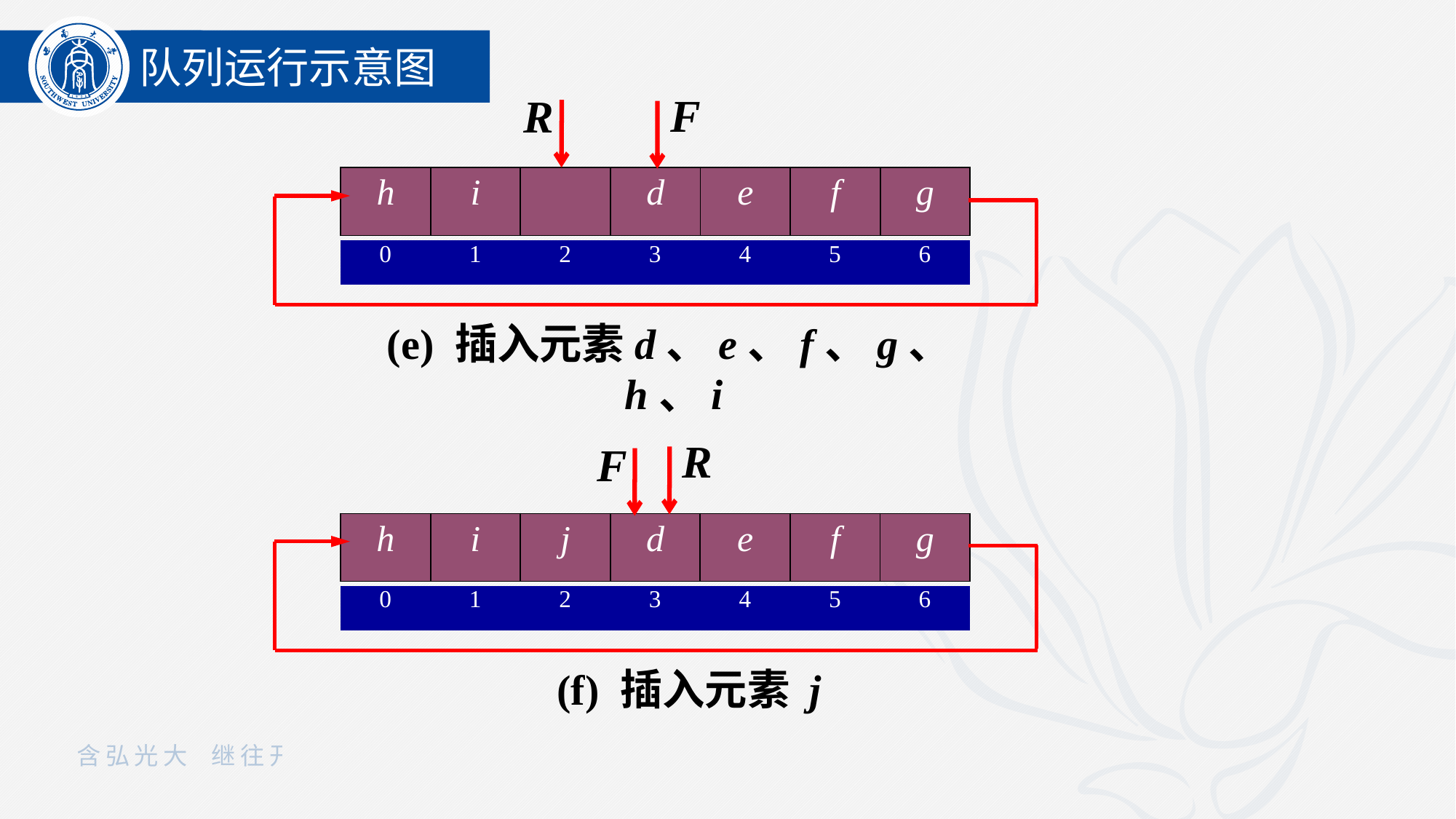

队列运行示意图
F
R

| h | i |  | d | e | f | g |
| --- | --- | --- | --- | --- | --- | --- |

| 0 | 1 | 2 | 3 | 4 | 5 | 6 |
| --- | --- | --- | --- | --- | --- | --- |
(e) 插入元素d、e、f、g、h、i
R
F

| h | i | j | d | e | f | g |
| --- | --- | --- | --- | --- | --- | --- |

| 0 | 1 | 2 | 3 | 4 | 5 | 6 |
| --- | --- | --- | --- | --- | --- | --- |
(f) 插入元素 j